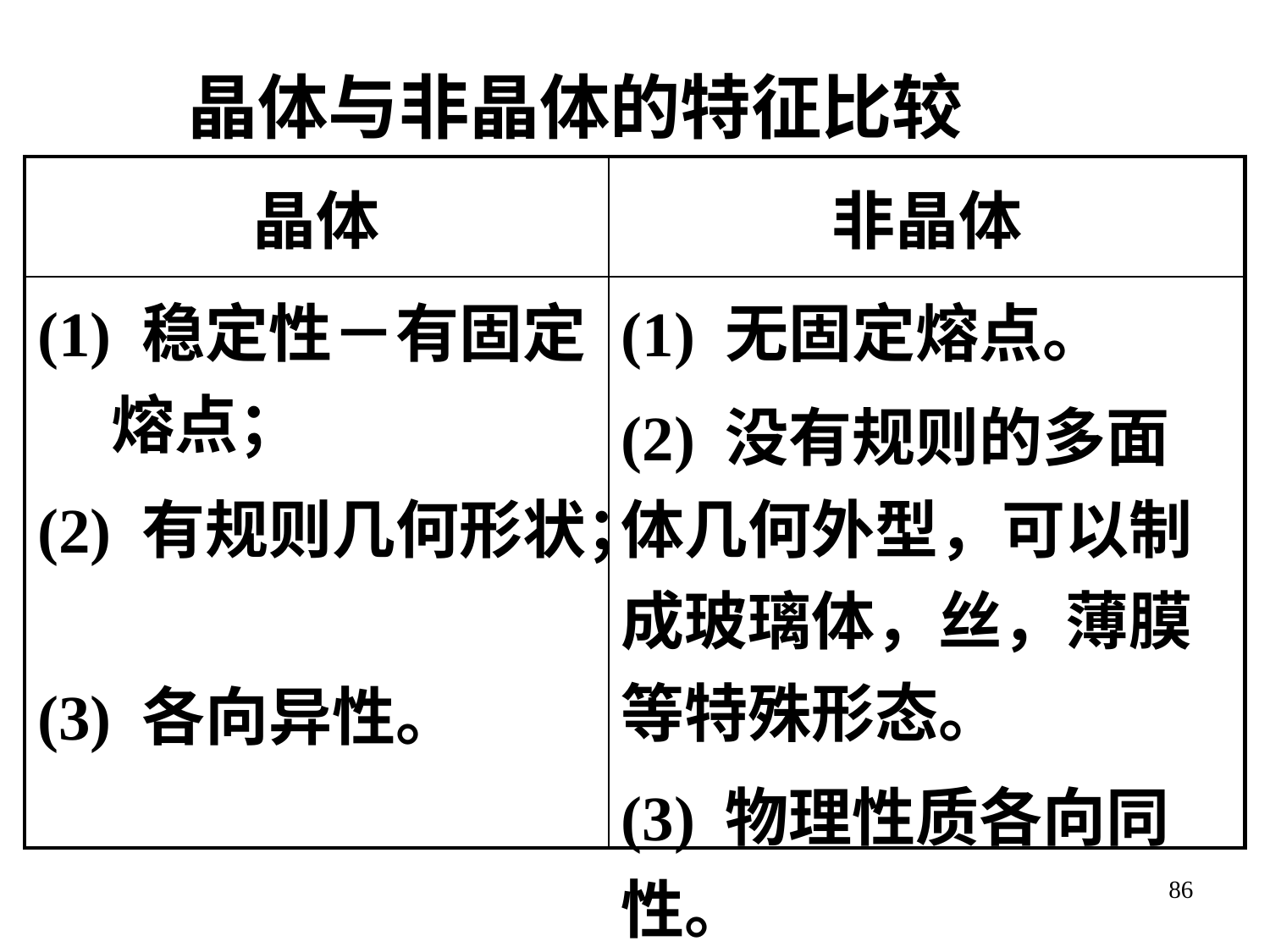

晶体与非晶体的特征比较
| 晶体 | 非晶体 |
| --- | --- |
| (1) 稳定性－有固定熔点； (2) 有规则几何形状； (3) 各向异性。 | (1) 无固定熔点。 (2) 没有规则的多面体几何外型，可以制成玻璃体，丝，薄膜等特殊形态。 (3) 物理性质各向同性。 |
86